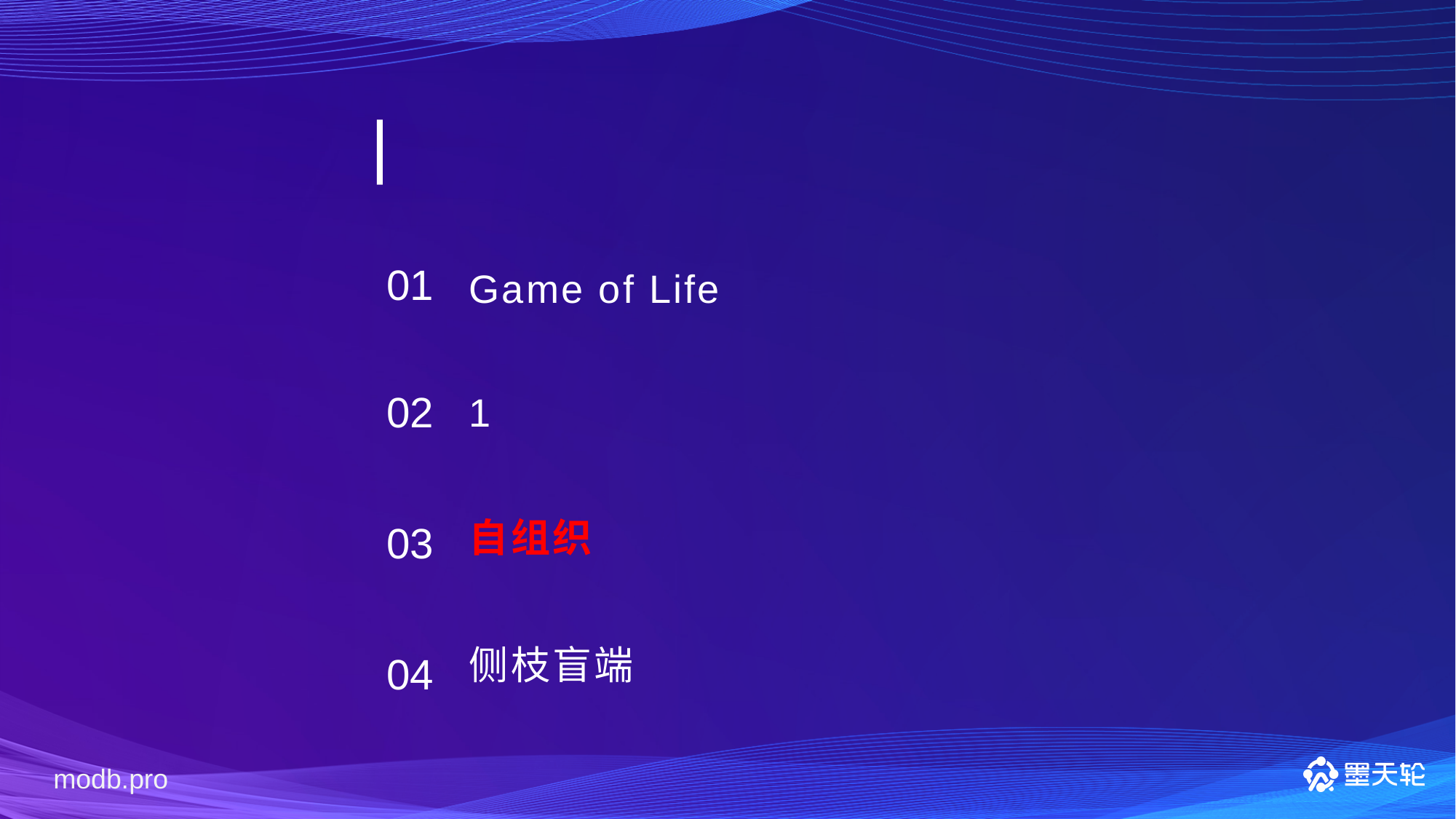

Game of Life
01
1
02
自组织
03
侧枝盲端
04